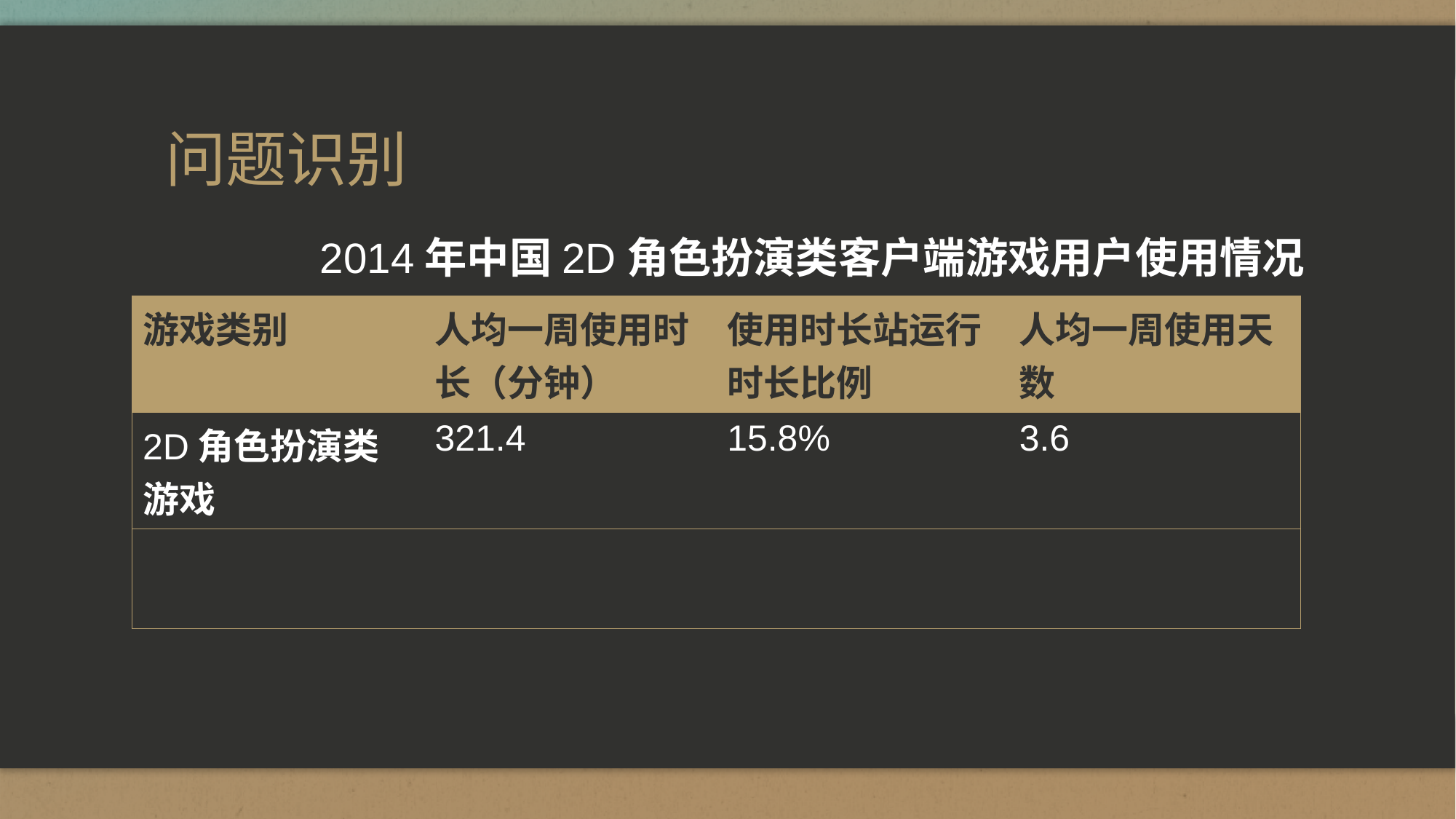

# 问题识别
2014年中国2D角色扮演类客户端游戏用户使用情况
| 游戏类别 | 人均一周使用时长（分钟） | 使用时长站运行时长比例 | 人均一周使用天数 |
| --- | --- | --- | --- |
| 2D角色扮演类游戏 | 321.4 | 15.8% | 3.6 |
|  |  |  |  |